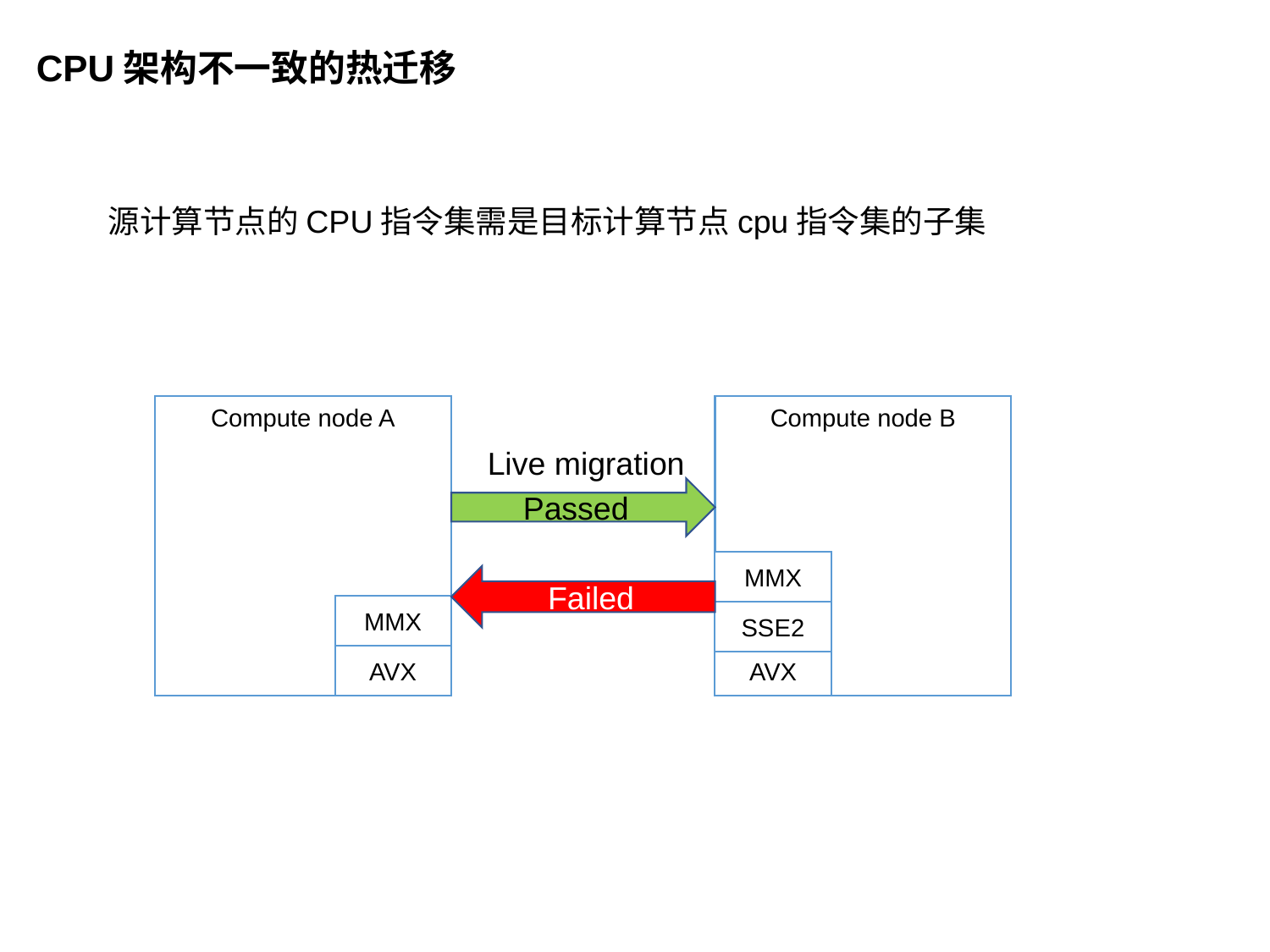

CPU架构不一致的热迁移
源计算节点的CPU指令集需是目标计算节点cpu指令集的子集
Compute node A
Compute node B
Live migration
Passed
MMX
Failed
MMX
SSE2
AVX
AVX